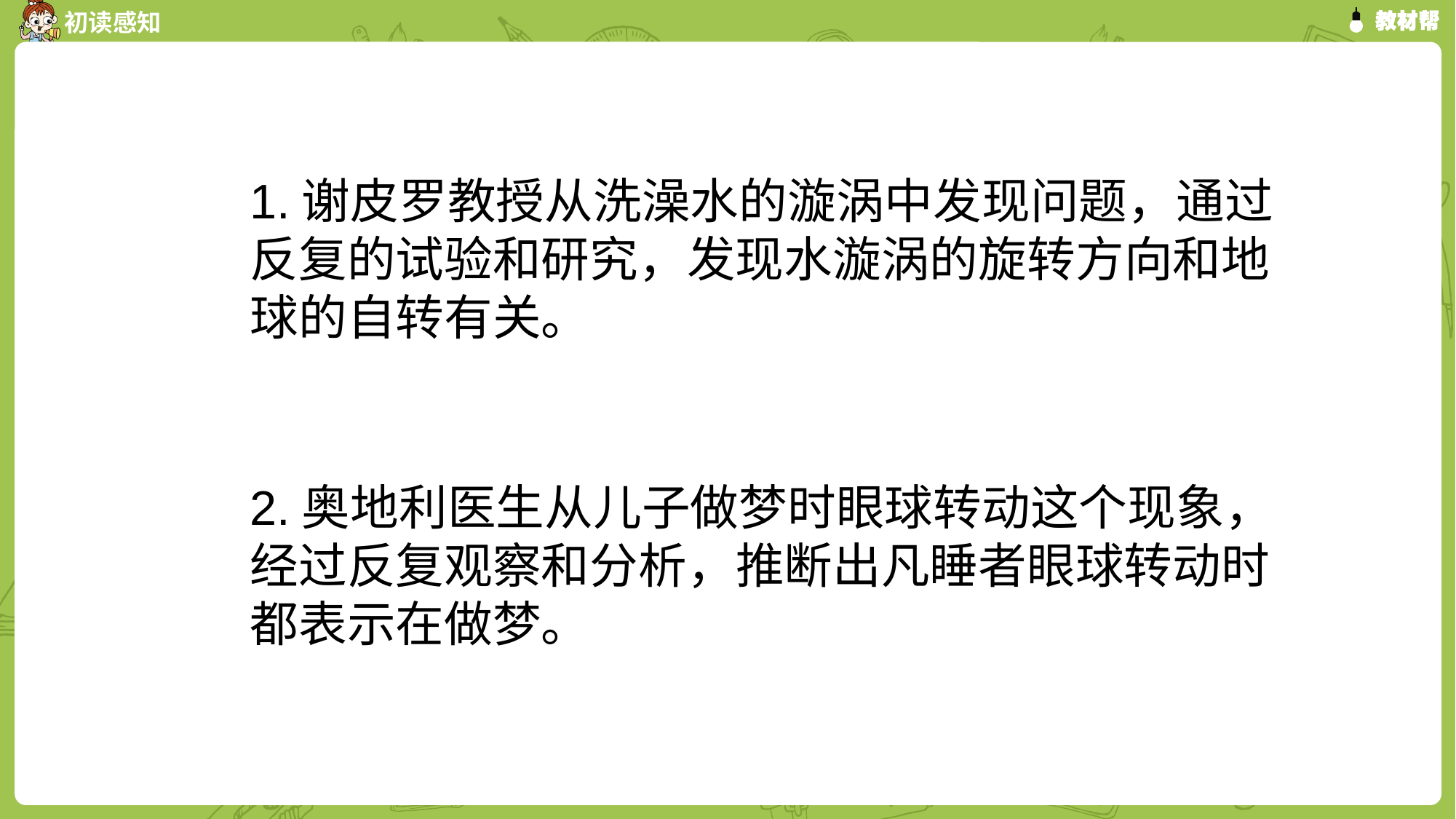

1.谢皮罗教授从洗澡水的漩涡中发现问题，通过反复的试验和研究，发现水漩涡的旋转方向和地球的自转有关。

2.奥地利医生从儿子做梦时眼球转动这个现象，经过反复观察和分析，推断出凡睡者眼球转动时都表示在做梦。